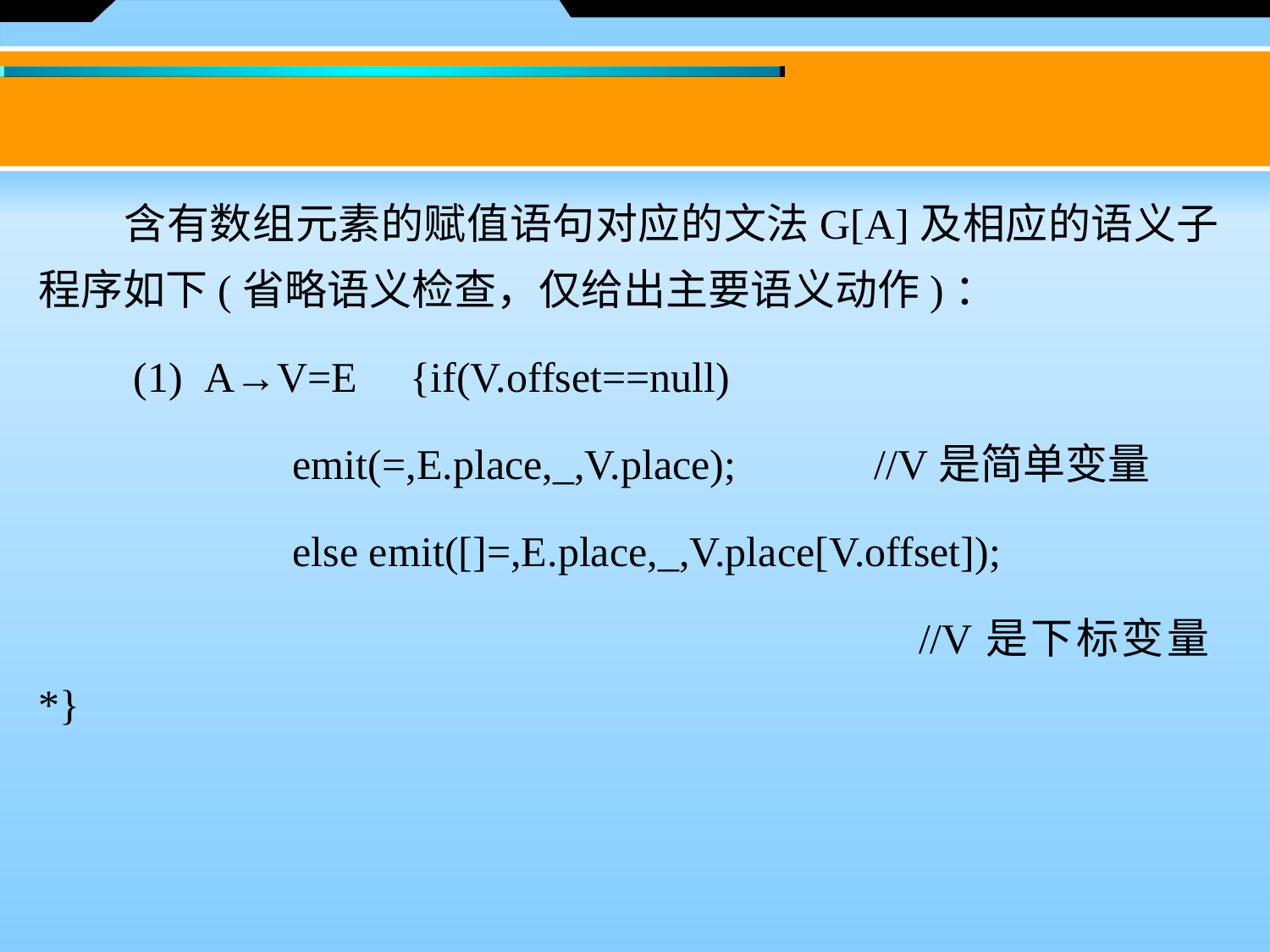

含有数组元素的赋值语句对应的文法G[A]及相应的语义子程序如下(省略语义检查，仅给出主要语义动作)：
　　(1)  A→V=E     {if(V.offset==null)
 		emit(=,E.place,_,V.place);             //V是简单变量
		else emit([]=,E.place,_,V.place[V.offset]);
						　　//V是下标变量*}